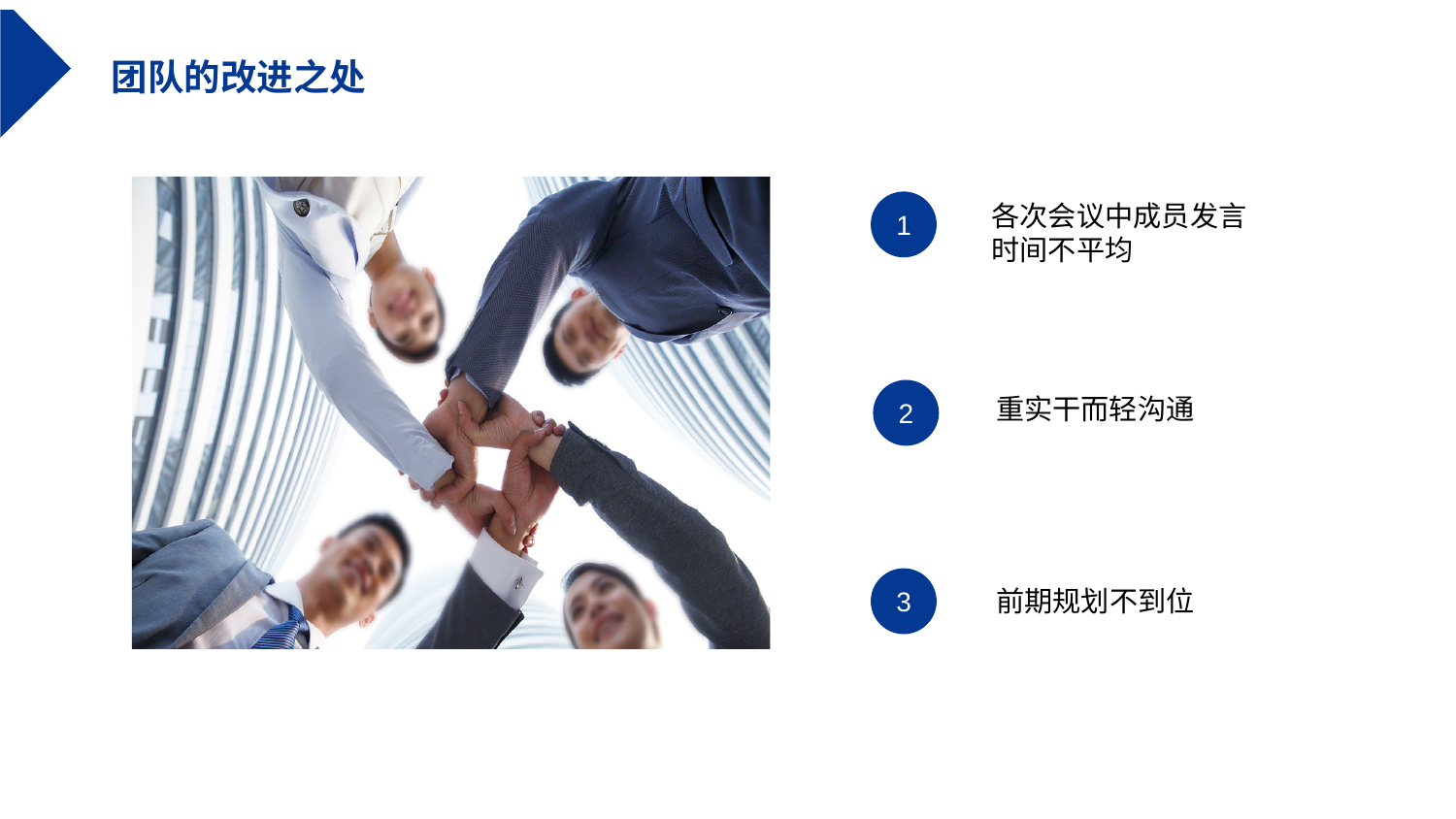

团队的改进之处

1
各次会议中成员发言时间不平均
2
重实干而轻沟通
3
前期规划不到位